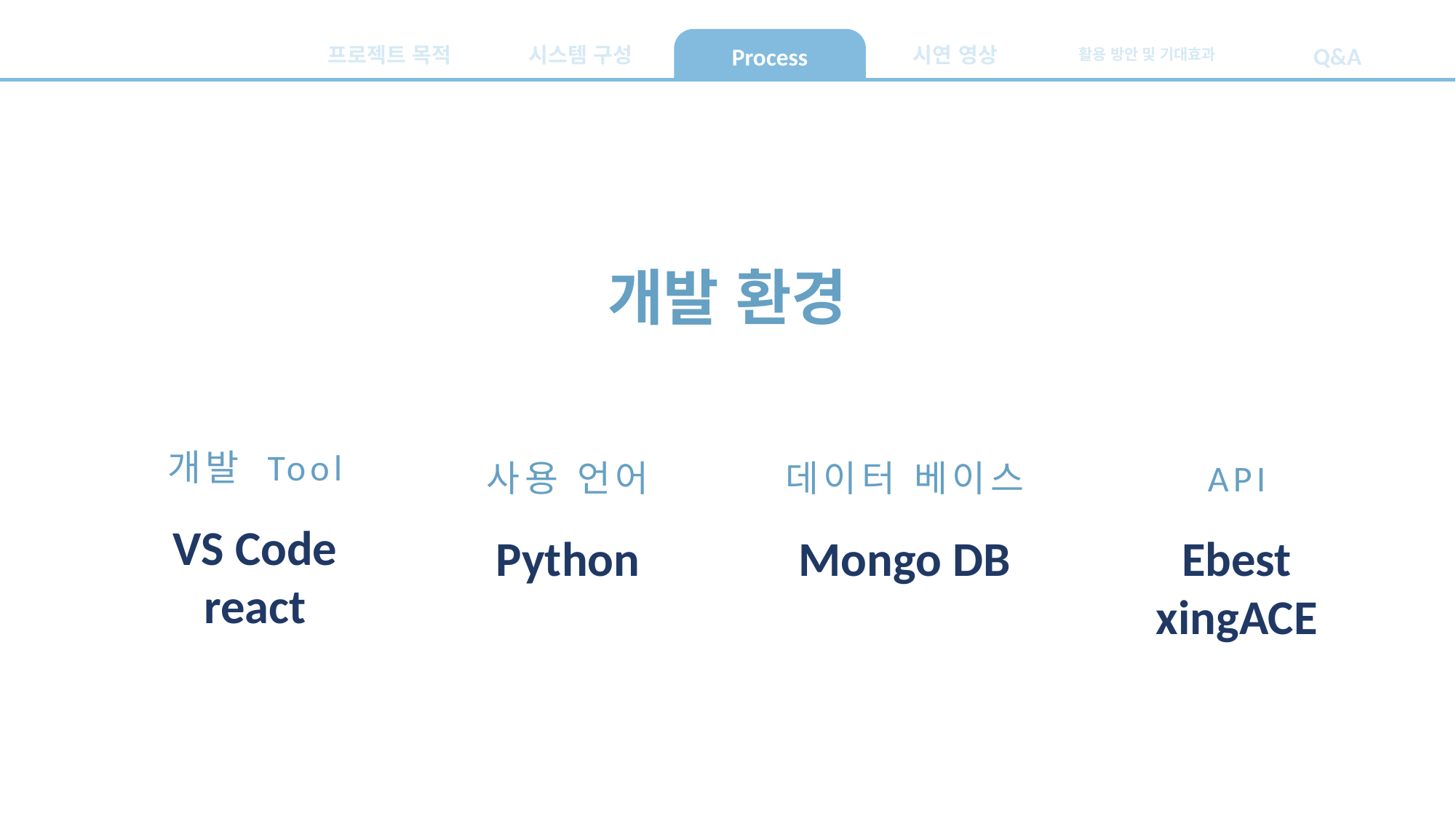

Q&A
프로젝트 목적
시스템 구성
Process
시연 영상
활용 방안 및 기대효과
개발 환경
사용 언어
Python
데이터 베이스
Mongo DB
API
Ebest
xingACE
개발 Tool
VS Code
react